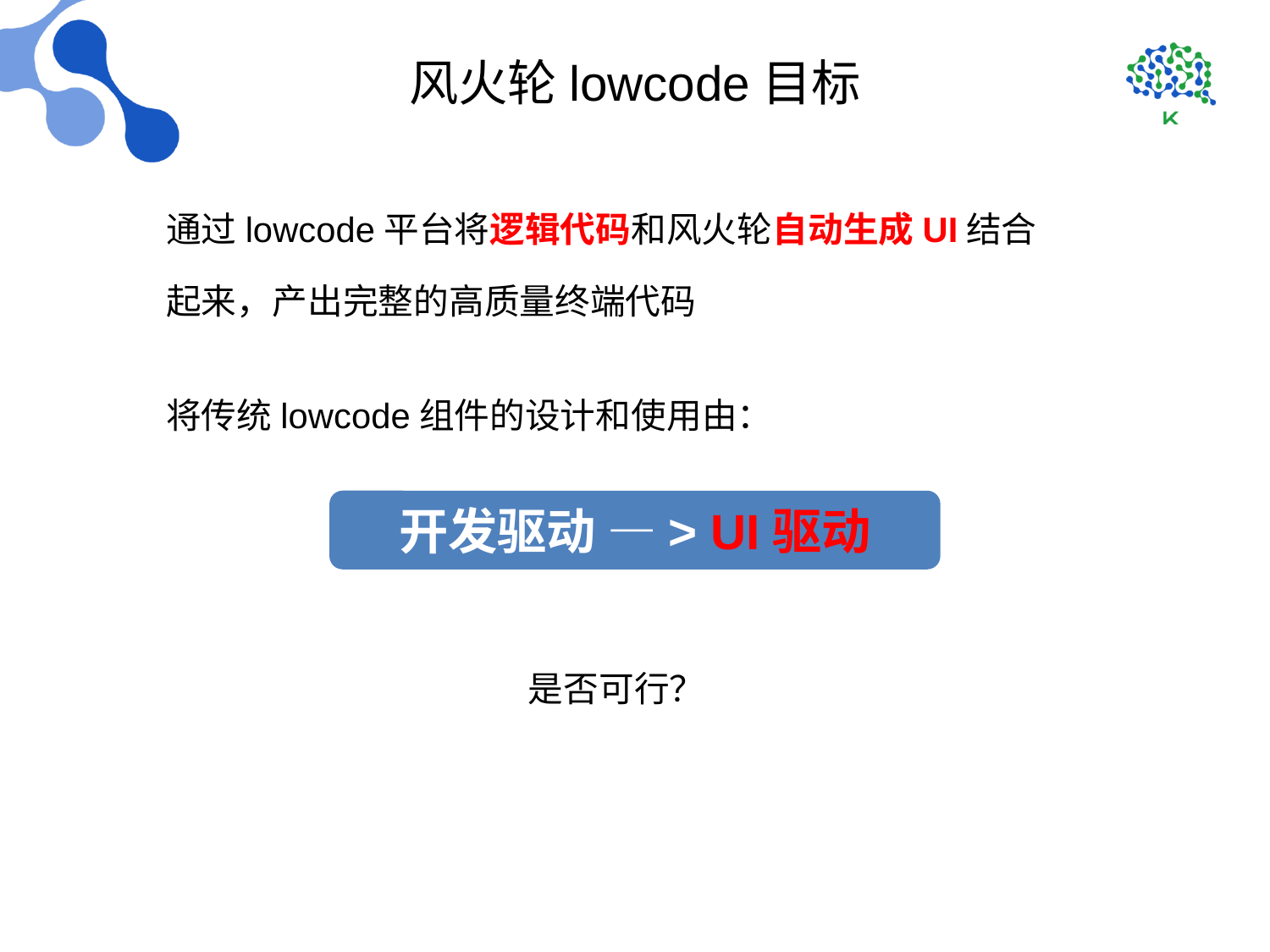

# 风火轮lowcode目标
通过lowcode平台将逻辑代码和风火轮自动生成UI结合起来，产出完整的高质量终端代码

将传统lowcode组件的设计和使用由：

是否可行？
开发驱动 —> UI驱动